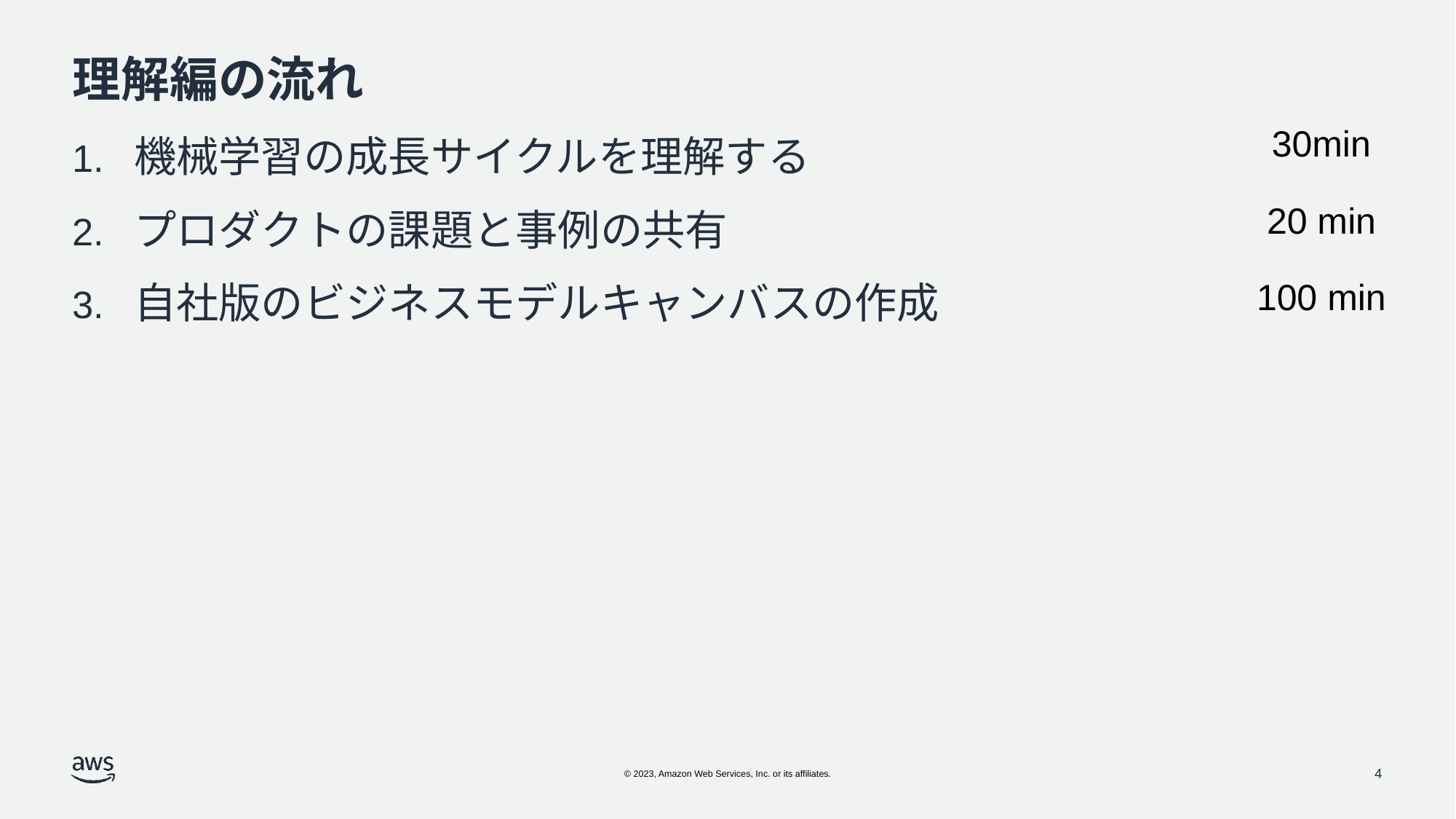

# 理解編の流れ
30min
機械学習の成長サイクルを理解する
プロダクトの課題と事例の共有
自社版のビジネスモデルキャンバスの作成
20 min
100 min
4